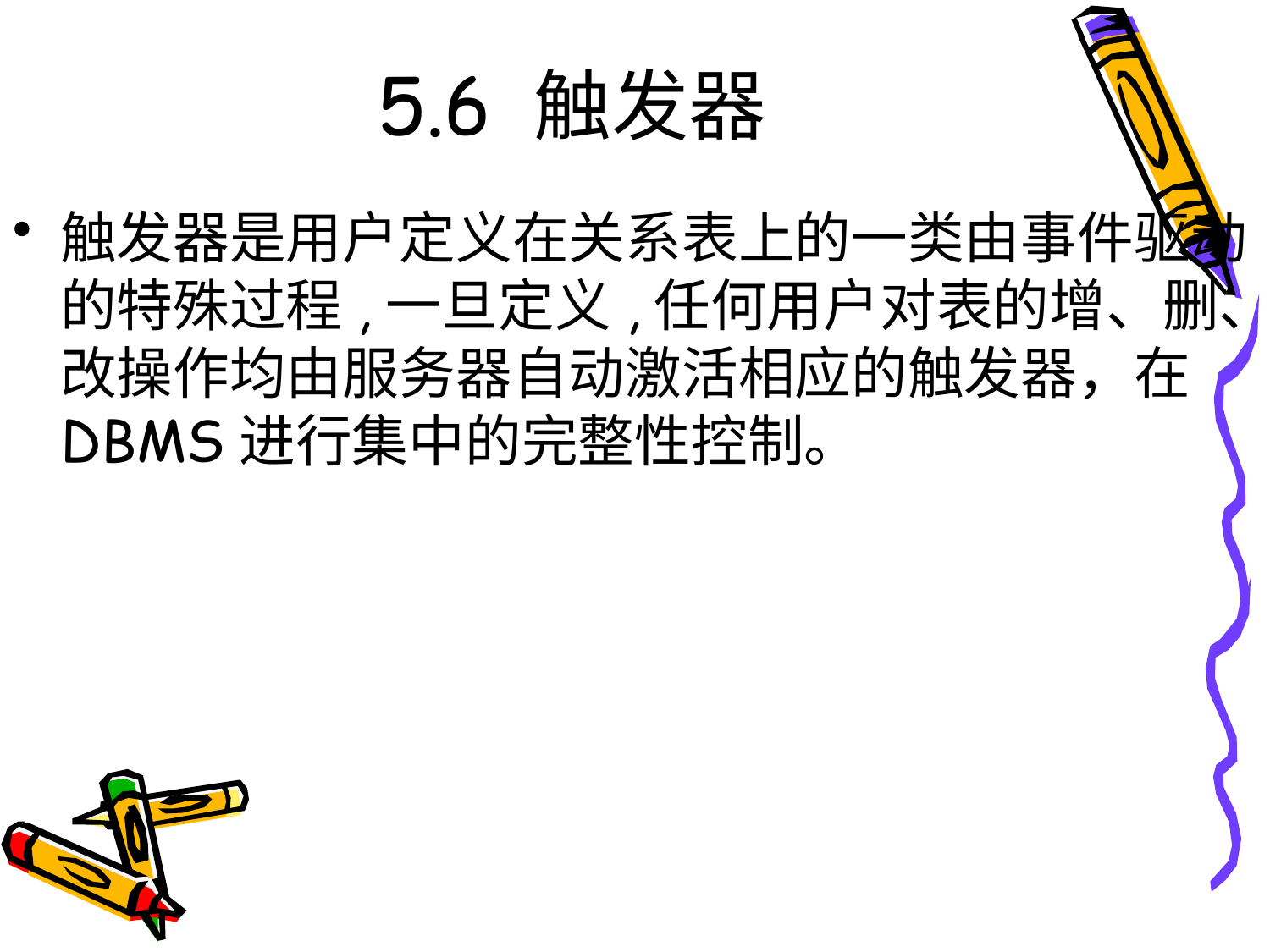

# 5.6 触发器
触发器是用户定义在关系表上的一类由事件驱动的特殊过程,一旦定义,任何用户对表的增、删、改操作均由服务器自动激活相应的触发器，在DBMS进行集中的完整性控制。